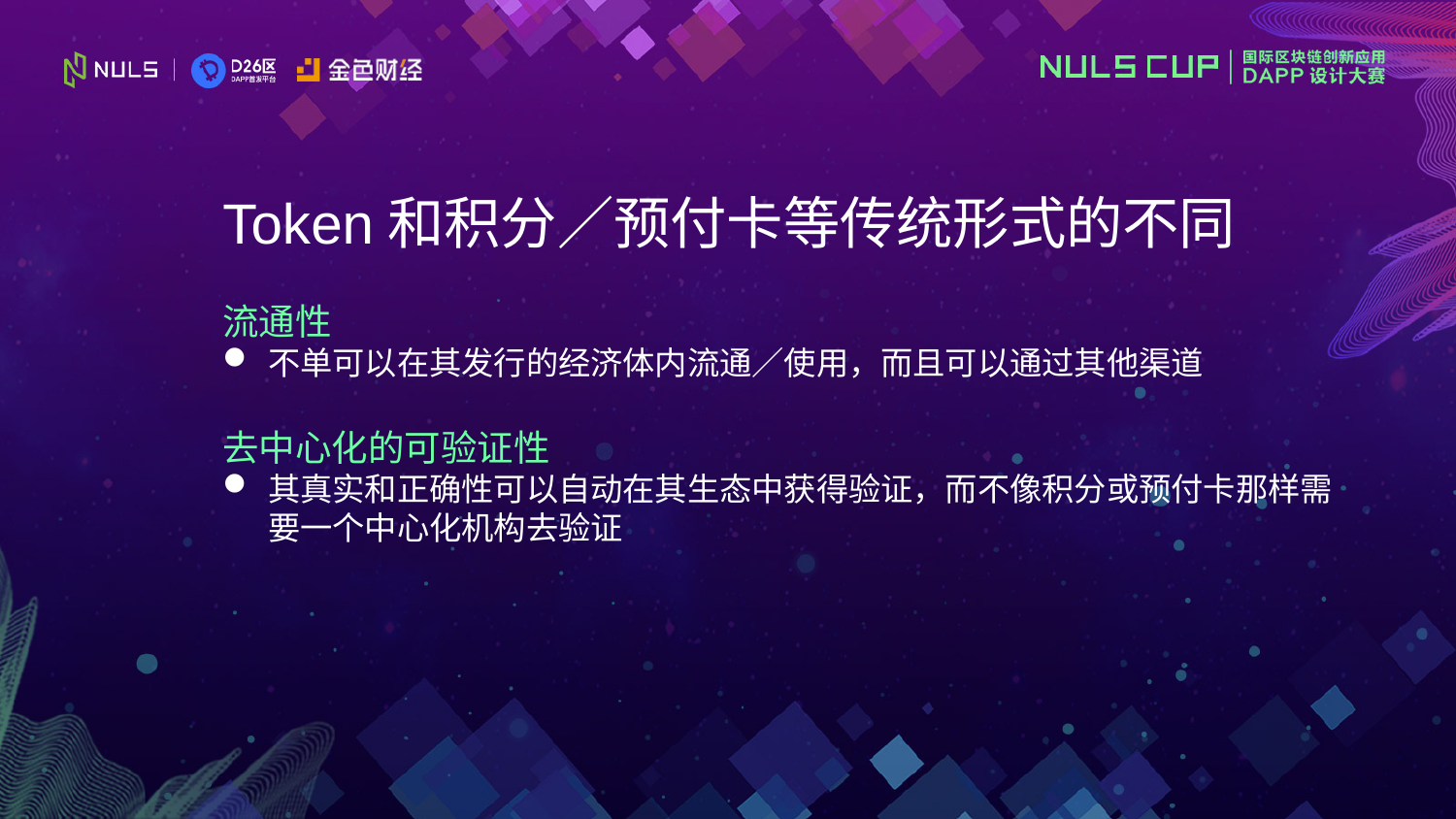

Token和积分／预付卡等传统形式的不同

流通性
不单可以在其发行的经济体内流通／使用，而且可以通过其他渠道

去中心化的可验证性
其真实和正确性可以自动在其生态中获得验证，而不像积分或预付卡那样需要一个中心化机构去验证